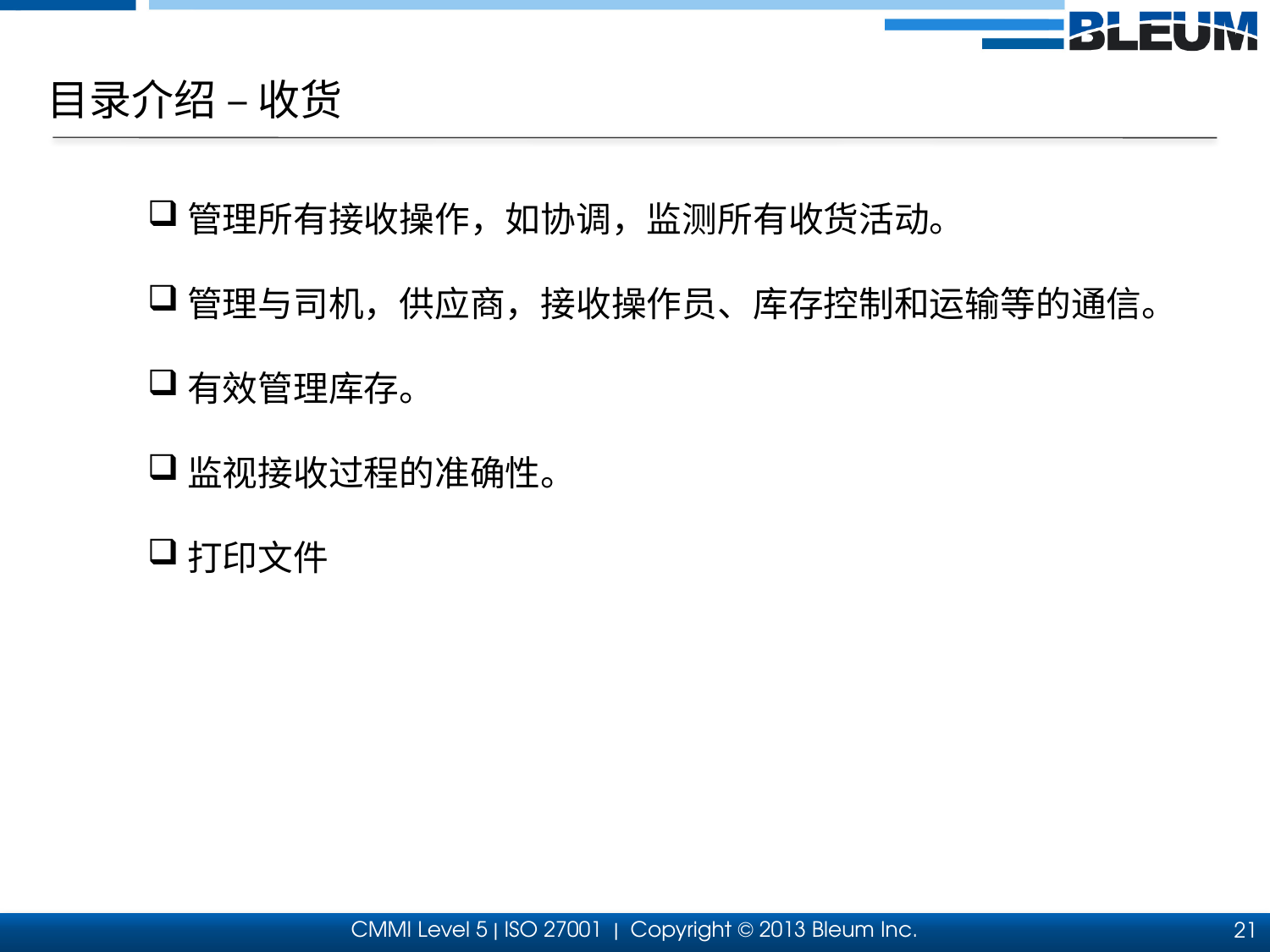

目录介绍 – 收货

管理所有接收操作，如协调，监测所有收货活动。

管理与司机，供应商，接收操作员、库存控制和运输等的通信。

有效管理库存。

监视接收过程的准确性。

打印文件
21